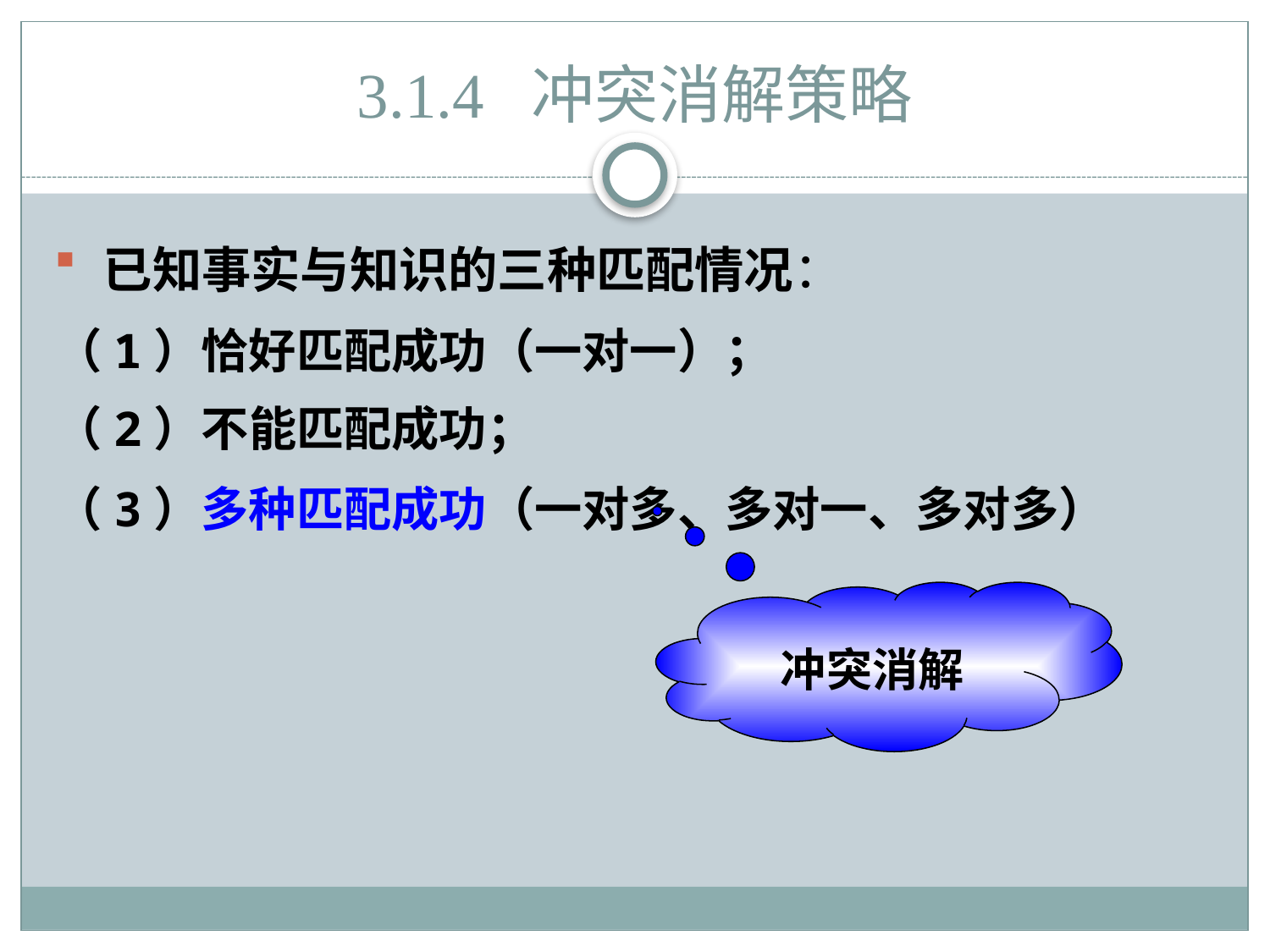

# 3.1.4  冲突消解策略
32
 已知事实与知识的三种匹配情况：
（1）恰好匹配成功（一对一）；
（2）不能匹配成功；
（3）多种匹配成功（一对多、多对一、多对多）
冲突消解